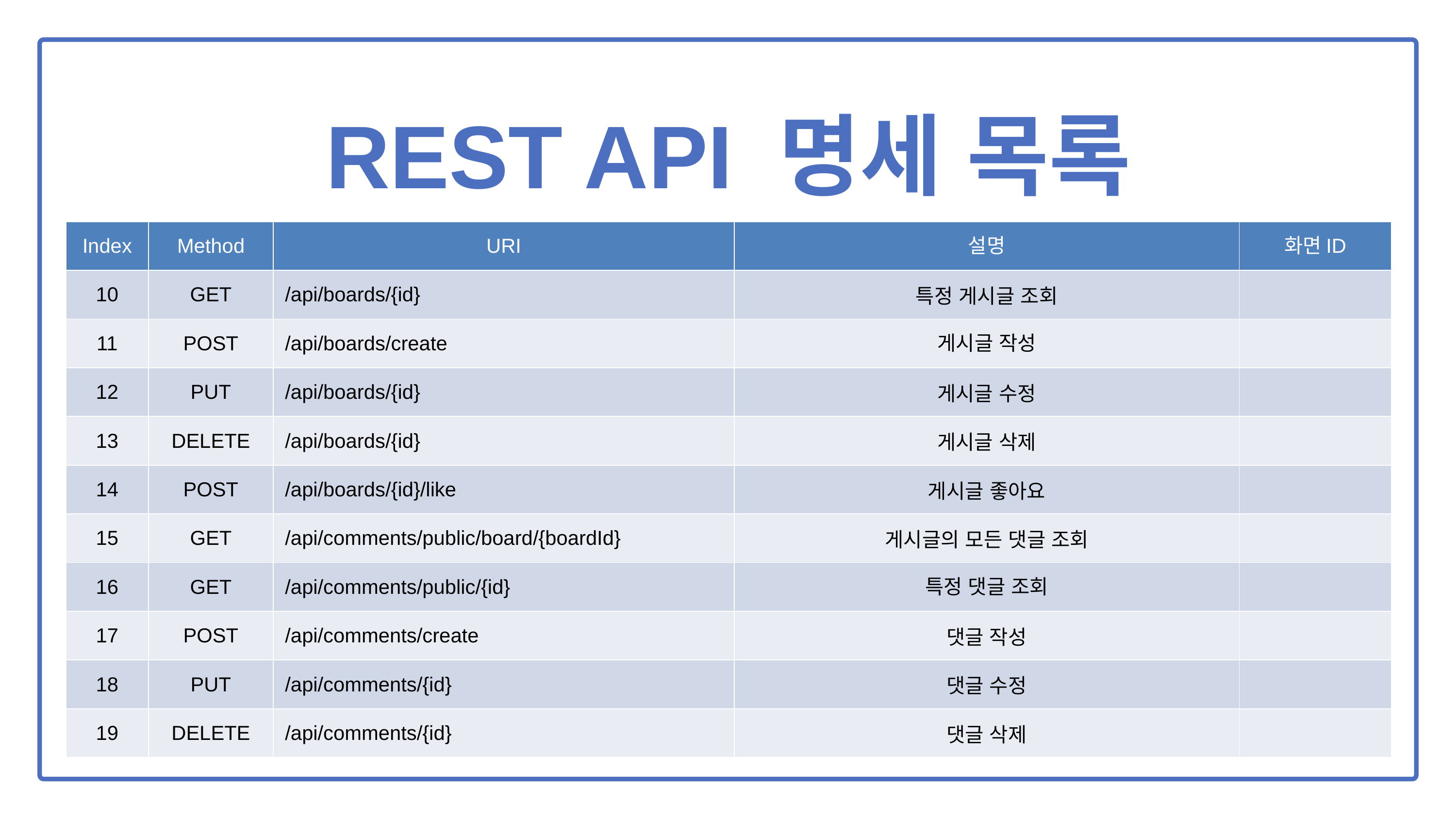

REST API 명세 목록
| Index | Method | URI | 설명 | 화면ID |
| --- | --- | --- | --- | --- |
| 10 | GET | /api/boards/{id} | 특정 게시글 조회 |  |
| 11 | POST | /api/boards/create | 게시글 작성 |  |
| 12 | PUT | /api/boards/{id} | 게시글 수정 |  |
| 13 | DELETE | /api/boards/{id} | 게시글 삭제 |  |
| 14 | POST | /api/boards/{id}/like | 게시글 좋아요 |  |
| 15 | GET | /api/comments/public/board/{boardId} | 게시글의 모든 댓글 조회 |  |
| 16 | GET | /api/comments/public/{id} | 특정 댓글 조회 |  |
| 17 | POST | /api/comments/create | 댓글 작성 |  |
| 18 | PUT | /api/comments/{id} | 댓글 수정 |  |
| 19 | DELETE | /api/comments/{id} | 댓글 삭제 |  |